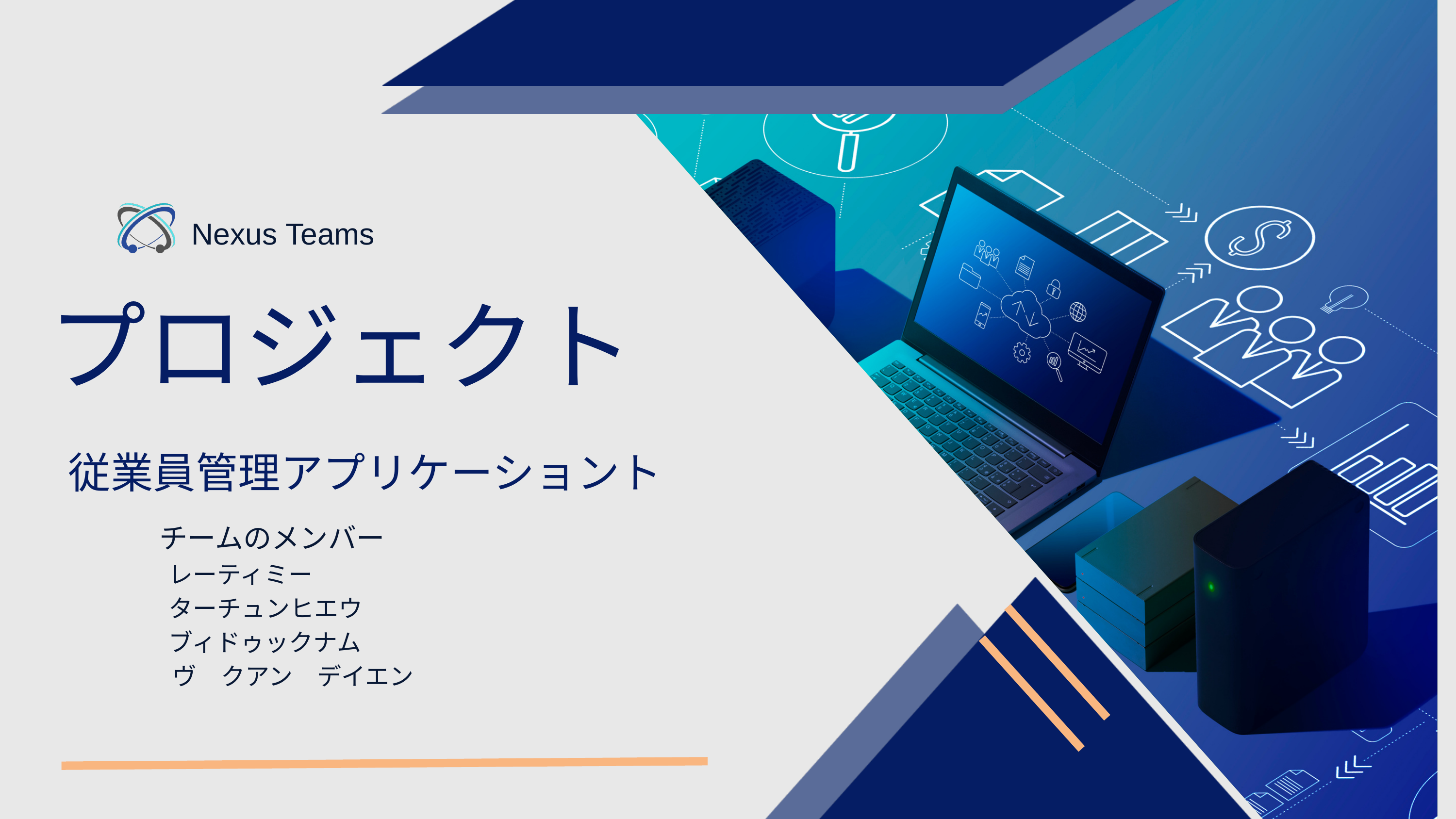

Nexus Teams
プロジェクト
 従業員管理アプリケーショント
 チームのメンバー
   レーティミー
   ターチュンヒエウ
   ブィドゥックナム
   ヴ　クアン　デイエン